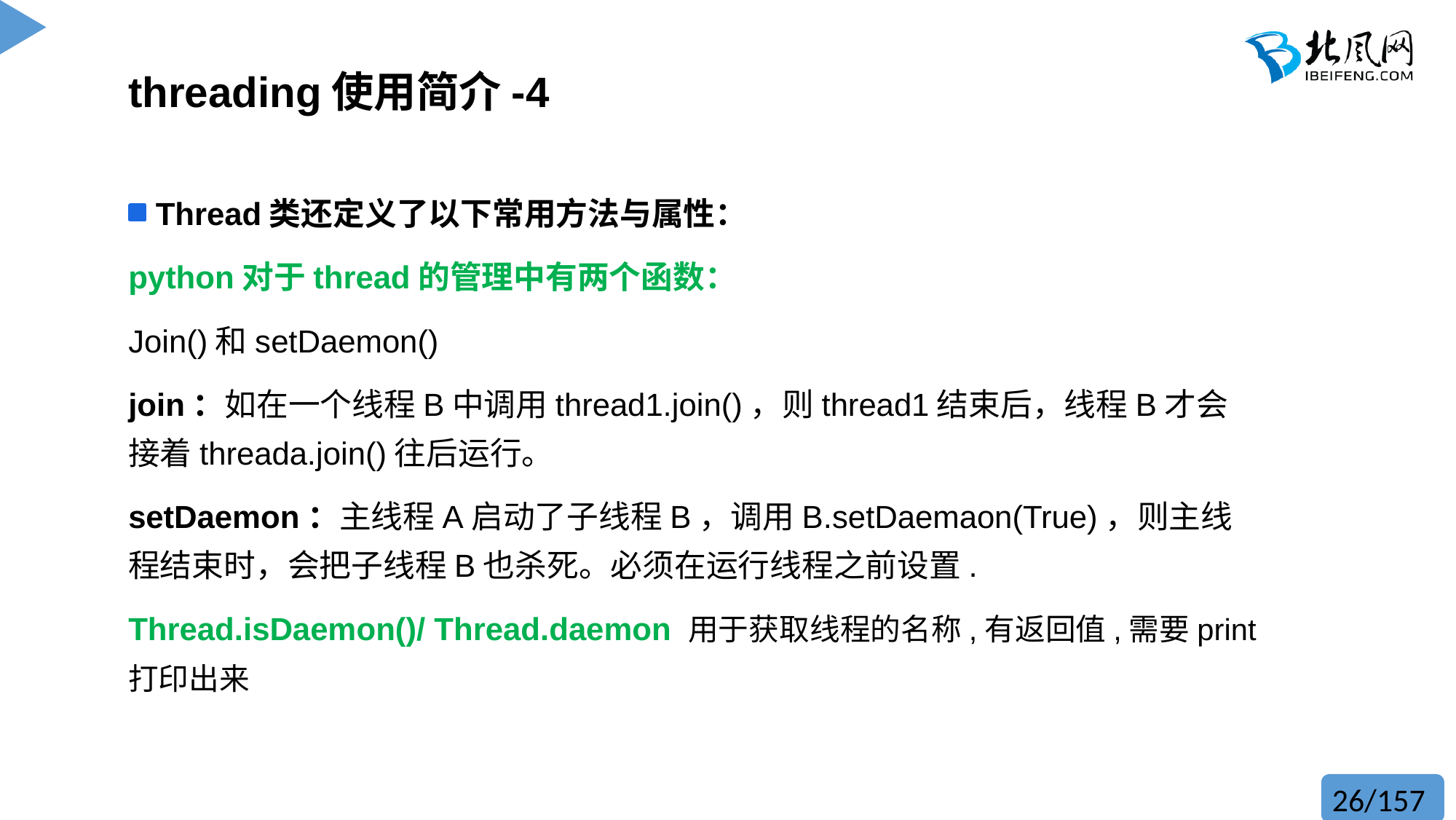

# threading使用简介-4
Thread类还定义了以下常用方法与属性：
python对于thread的管理中有两个函数：
Join()和setDaemon()
join：如在一个线程B中调用thread1.join()，则thread1结束后，线程B才会接着threada.join()往后运行。
setDaemon：主线程A启动了子线程B，调用B.setDaemaon(True)，则主线程结束时，会把子线程B也杀死。必须在运行线程之前设置.
Thread.isDaemon()/ Thread.daemon 用于获取线程的名称,有返回值,需要print打印出来